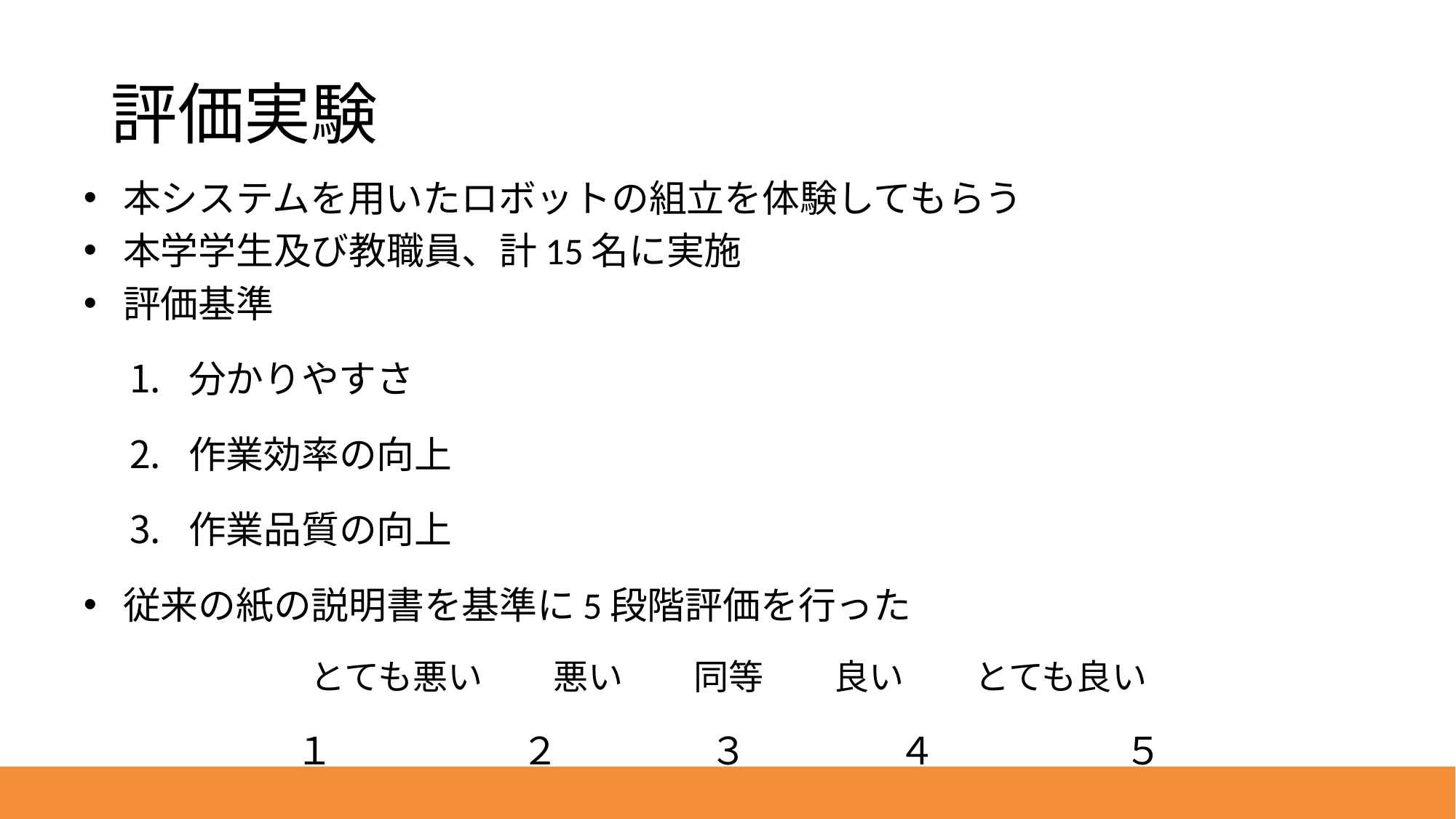

# 評価実験
本システムを用いたロボットの組立を体験してもらう
本学学生及び教職員、計15名に実施
評価基準
分かりやすさ
作業効率の向上
作業品質の向上
従来の紙の説明書を基準に5段階評価を行った
とても悪い　　悪い　　同等　　良い　　とても良い
１　　　　　２　　　　３　　　　４　　　　　５